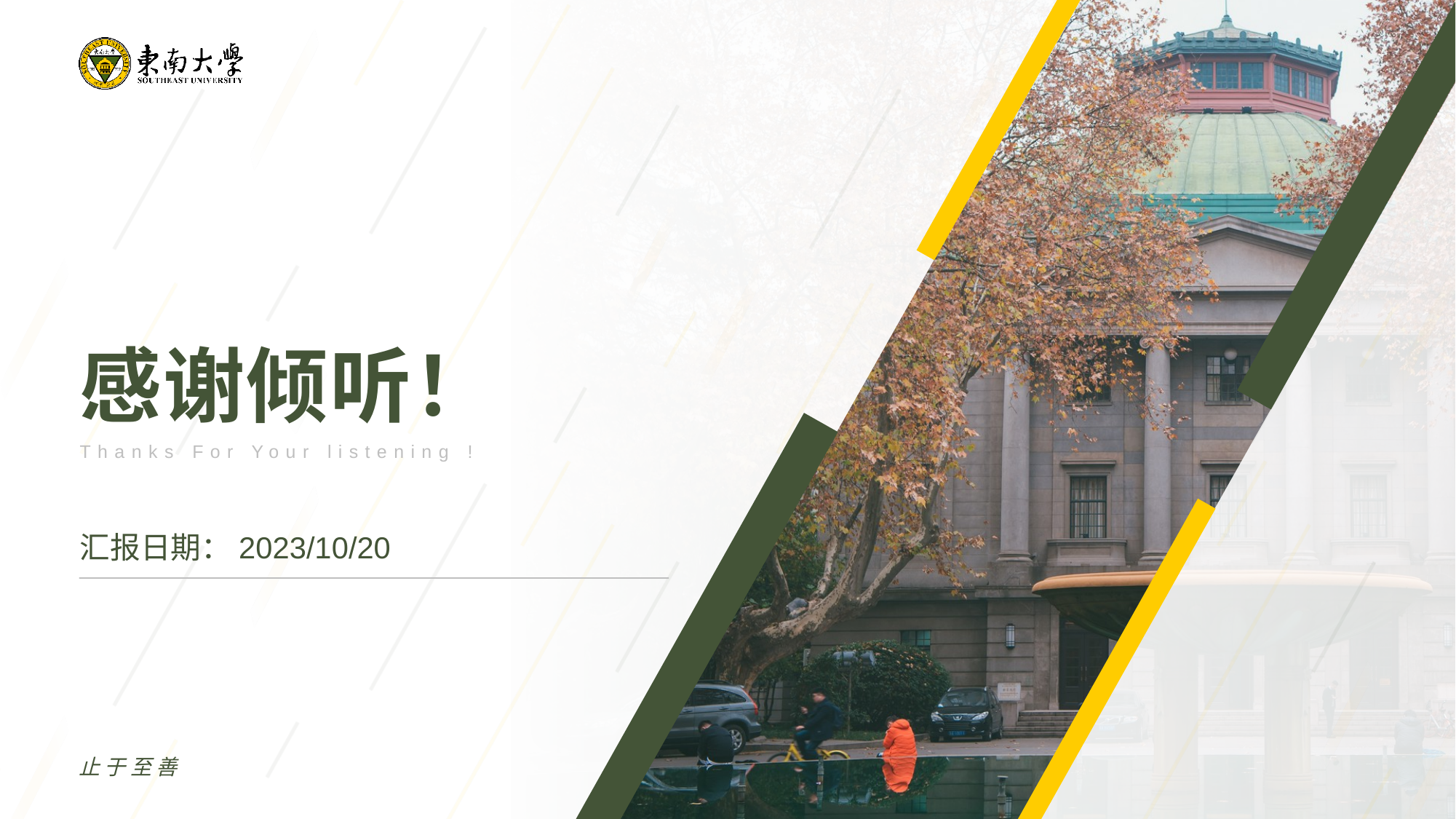

感谢倾听！
Thanks For Your listening !
汇报日期：2023/10/20
止于至善